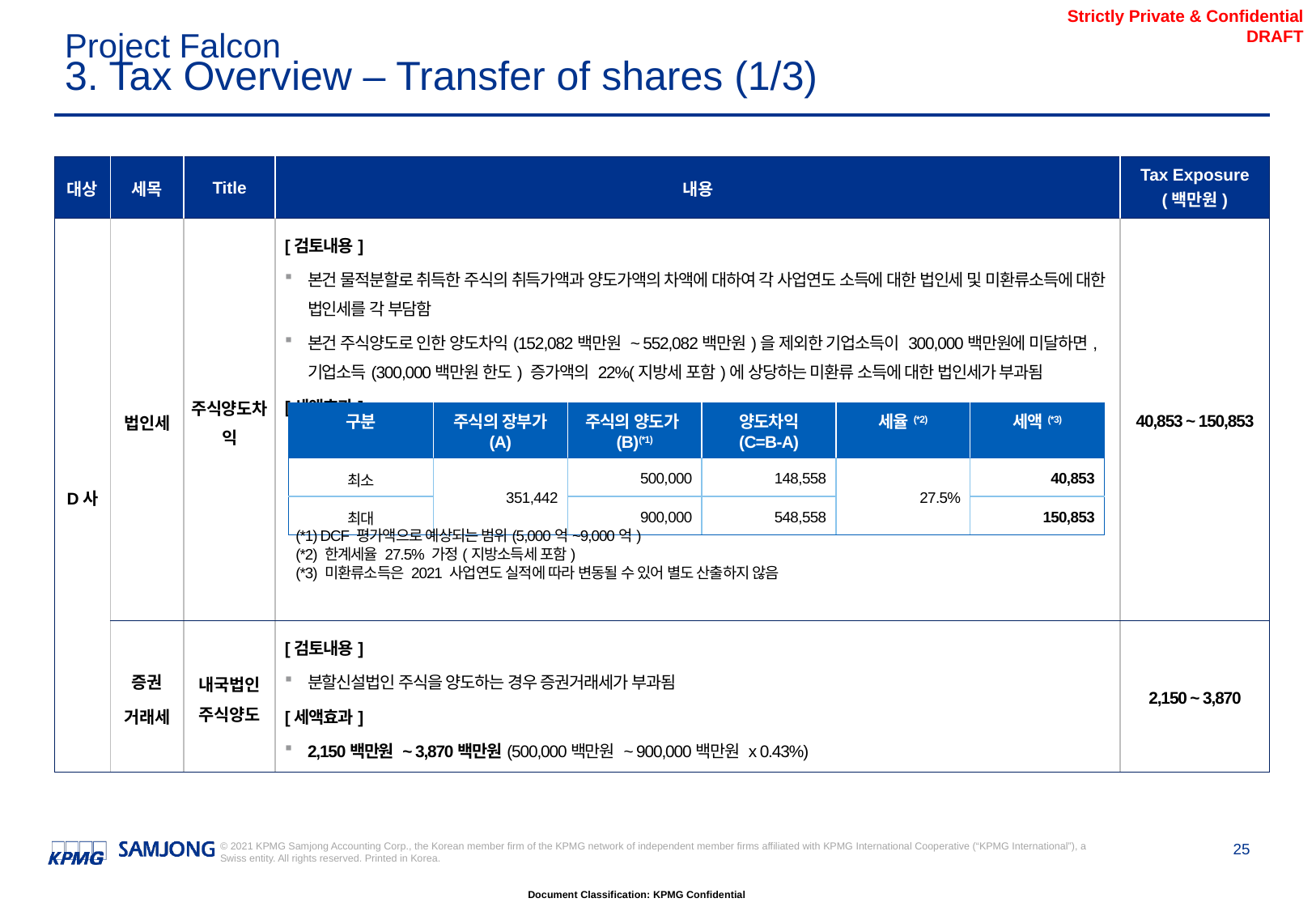

Project Falcon
# 3. Tax Overview – Transfer of shares (1/3)
| 대상 | 세목 | Title | 내용 | Tax Exposure (백만원) |
| --- | --- | --- | --- | --- |
| D사 | 법인세 | 주식양도차익 | [검토내용] 본건 물적분할로 취득한 주식의 취득가액과 양도가액의 차액에 대하여 각 사업연도 소득에 대한 법인세 및 미환류소득에 대한 법인세를 각 부담함 본건 주식양도로 인한 양도차익(152,082백만원 ~ 552,082백만원)을 제외한 기업소득이 300,000백만원에 미달하면, 기업소득(300,000백만원 한도) 증가액의 22%(지방세 포함)에 상당하는 미환류 소득에 대한 법인세가 부과됨 [세액효과] | 40,853 ~ 150,853 |
|  | 증권 거래세 | 내국법인 주식양도 | [검토내용] 분할신설법인 주식을 양도하는 경우 증권거래세가 부과됨 [세액효과] 2,150백만원 ~ 3,870백만원(500,000백만원 ~ 900,000백만원 x 0.43%) | 2,150 ~ 3,870 |
| 구분 | 주식의 장부가 (A) | 주식의 양도가(B)(\*1) | 양도차익 (C=B-A) | 세율(\*2) | 세액(\*3) |
| --- | --- | --- | --- | --- | --- |
| 최소 | 351,442 | 500,000 | 148,558 | 27.5% | 40,853 |
| 최대 |  | 900,000 | 548,558 |  | 150,853 |
(*1) DCF 평가액으로 예상되는 범위(5,000억~9,000억)
(*2) 한계세율 27.5% 가정(지방소득세 포함)
(*3) 미환류소득은 2021 사업연도 실적에 따라 변동될 수 있어 별도 산출하지 않음